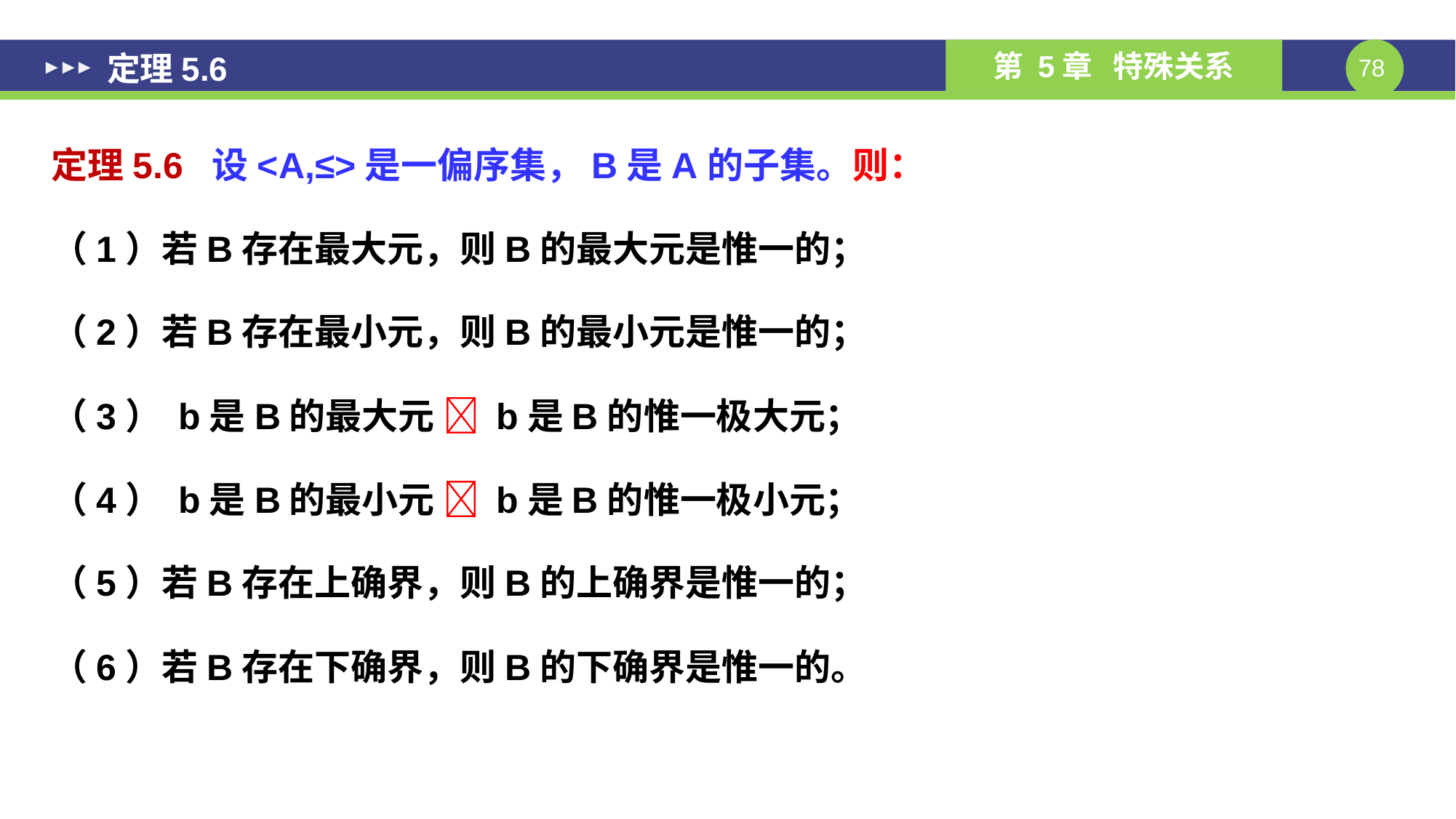

# 定理5.6
定理5.6  设<A,≤>是一偏序集，B是A的子集。则：
（1）若B存在最大元，则B的最大元是惟一的；
（2）若B存在最小元，则B的最小元是惟一的；
（3） b是B的最大元 ⇔ b是B的惟一极大元；
（4） b是B的最小元 ⇔ b是B的惟一极小元；
（5）若B存在上确界，则B的上确界是惟一的；
（6）若B存在下确界，则B的下确界是惟一的。